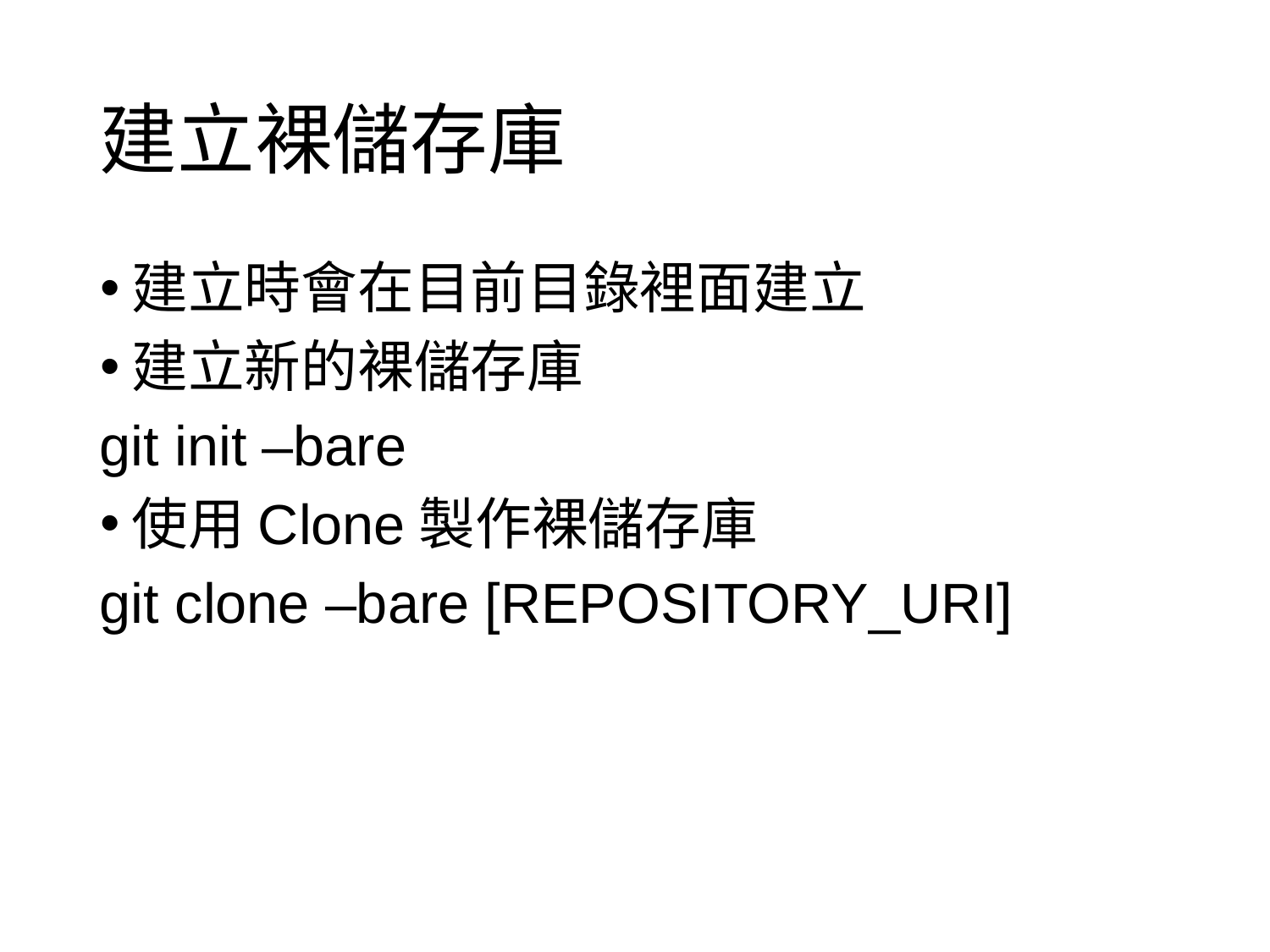

建立裸儲存庫
建立時會在目前目錄裡面建立
建立新的裸儲存庫
git init –bare
使用Clone製作裸儲存庫
git clone –bare [REPOSITORY_URI]